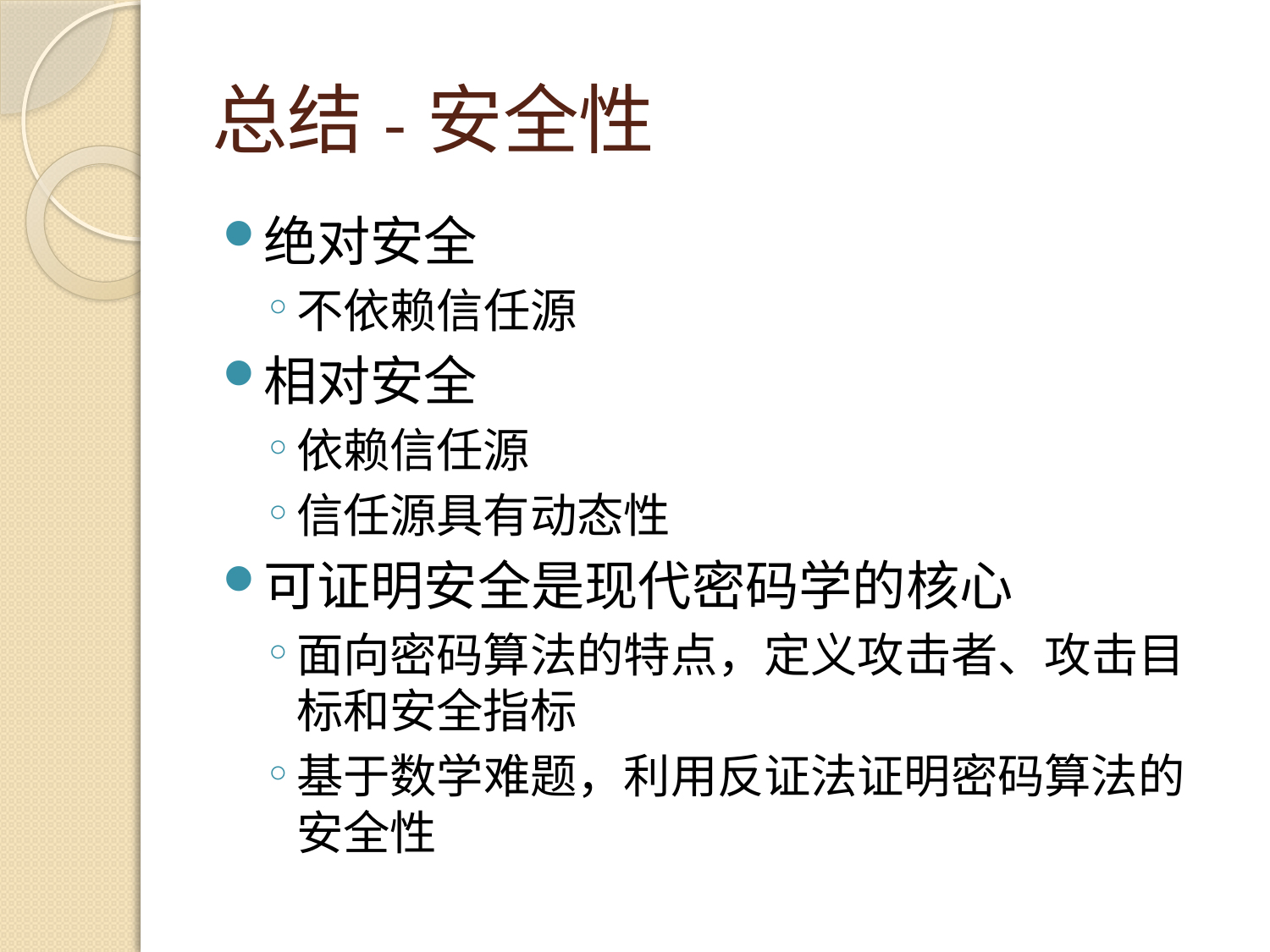

# 总结-安全性
绝对安全
不依赖信任源
相对安全
依赖信任源
信任源具有动态性
可证明安全是现代密码学的核心
面向密码算法的特点，定义攻击者、攻击目标和安全指标
基于数学难题，利用反证法证明密码算法的安全性